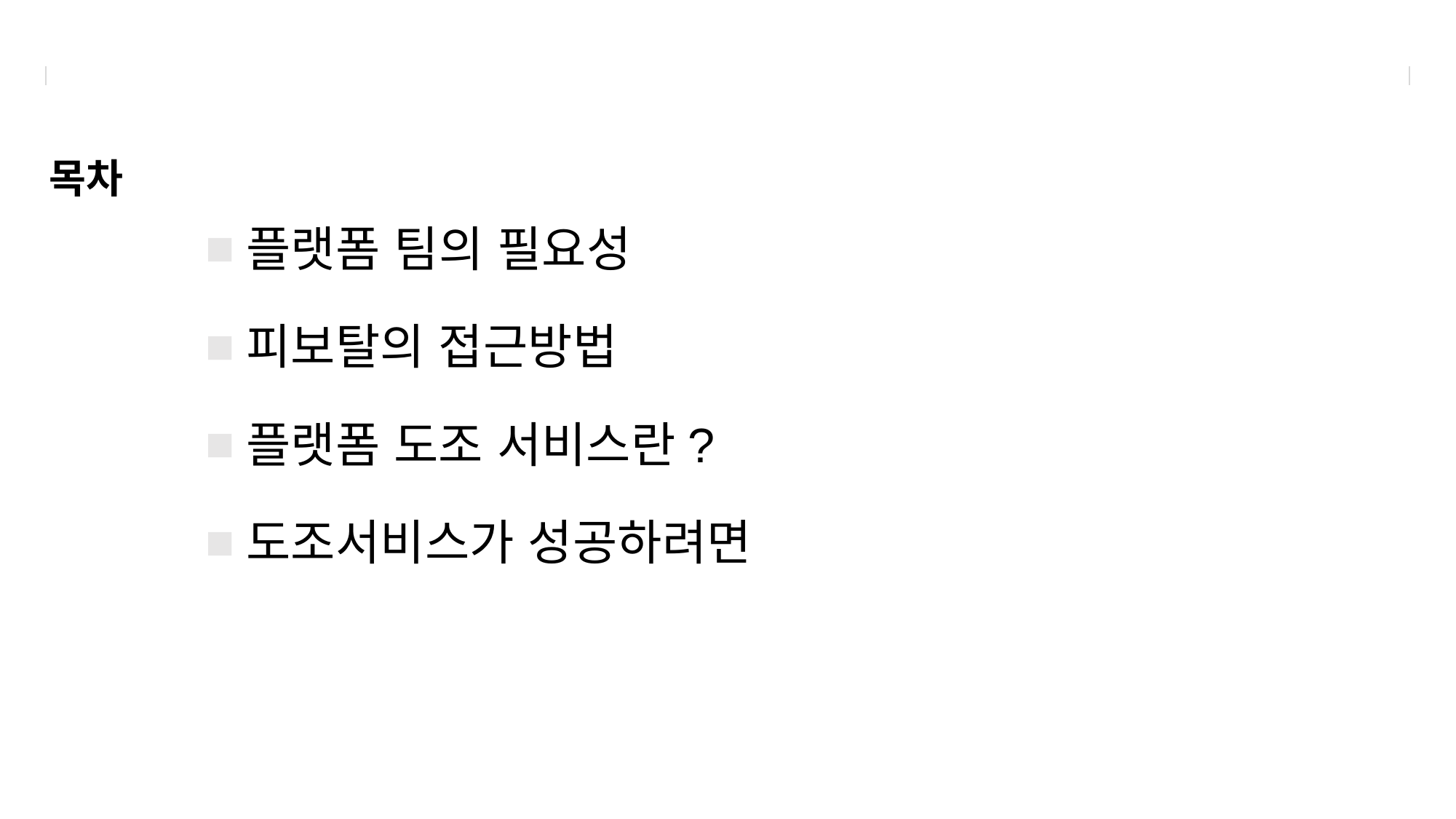

# 목차
플랫폼 팀의 필요성
피보탈의 접근방법
플랫폼 도조 서비스란?
도조서비스가 성공하려면